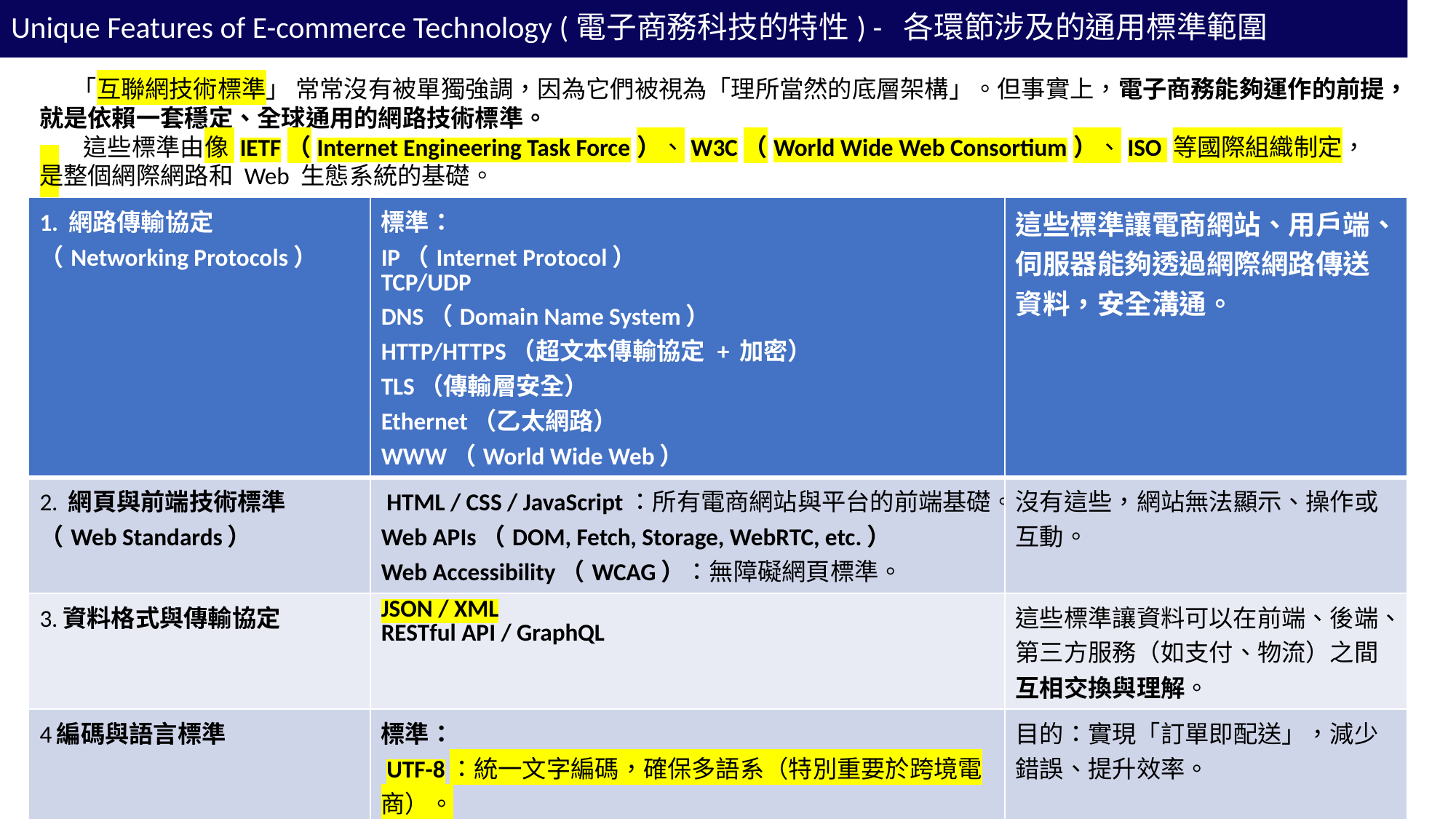

Unique Features of E-commerce Technology (電子商務科技的特性) -  各環節涉及的通用標準範圍
     「互聯網技術標準」 常常沒有被單獨強調，因為它們被視為「理所當然的底層架構」。但事實上，電子商務能夠運作的前提，就是依賴一套穩定、全球通用的網路技術標準。
       這些標準由像 IETF（Internet Engineering Task Force）、W3C（World Wide Web Consortium）、ISO 等國際組織制定，是整個網際網路和 Web 生態系統的基礎。

| 1. 網路傳輸協定（Networking Protocols） | 標準： IP（Internet Protocol） TCP/UDP DNS（Domain Name System） HTTP/HTTPS（超文本傳輸協定 + 加密） TLS（傳輸層安全） Ethernet（乙太網路） WWW（World Wide Web） | 這些標準讓電商網站、用戶端、伺服器能夠透過網際網路傳送資料，安全溝通。 |
| --- | --- | --- |
| 2. 網頁與前端技術標準（Web Standards） | HTML / CSS / JavaScript：所有電商網站與平台的前端基礎。 Web APIs（DOM, Fetch, Storage, WebRTC, etc.） Web Accessibility（WCAG）：無障礙網頁標準。 | 沒有這些，網站無法顯示、操作或互動。 |
| 3.資料格式與傳輸協定 | JSON / XML RESTful API / GraphQL | 這些標準讓資料可以在前端、後端、第三方服務（如支付、物流）之間互相交換與理解。 |
| 4編碼與語言標準 | 標準： UTF-8：統一文字編碼，確保多語系（特別重要於跨境電商）。 i18n / l10n 標準（國際化與在地化） | 目的：實現「訂單即配送」，減少錯誤、提升效率。 |